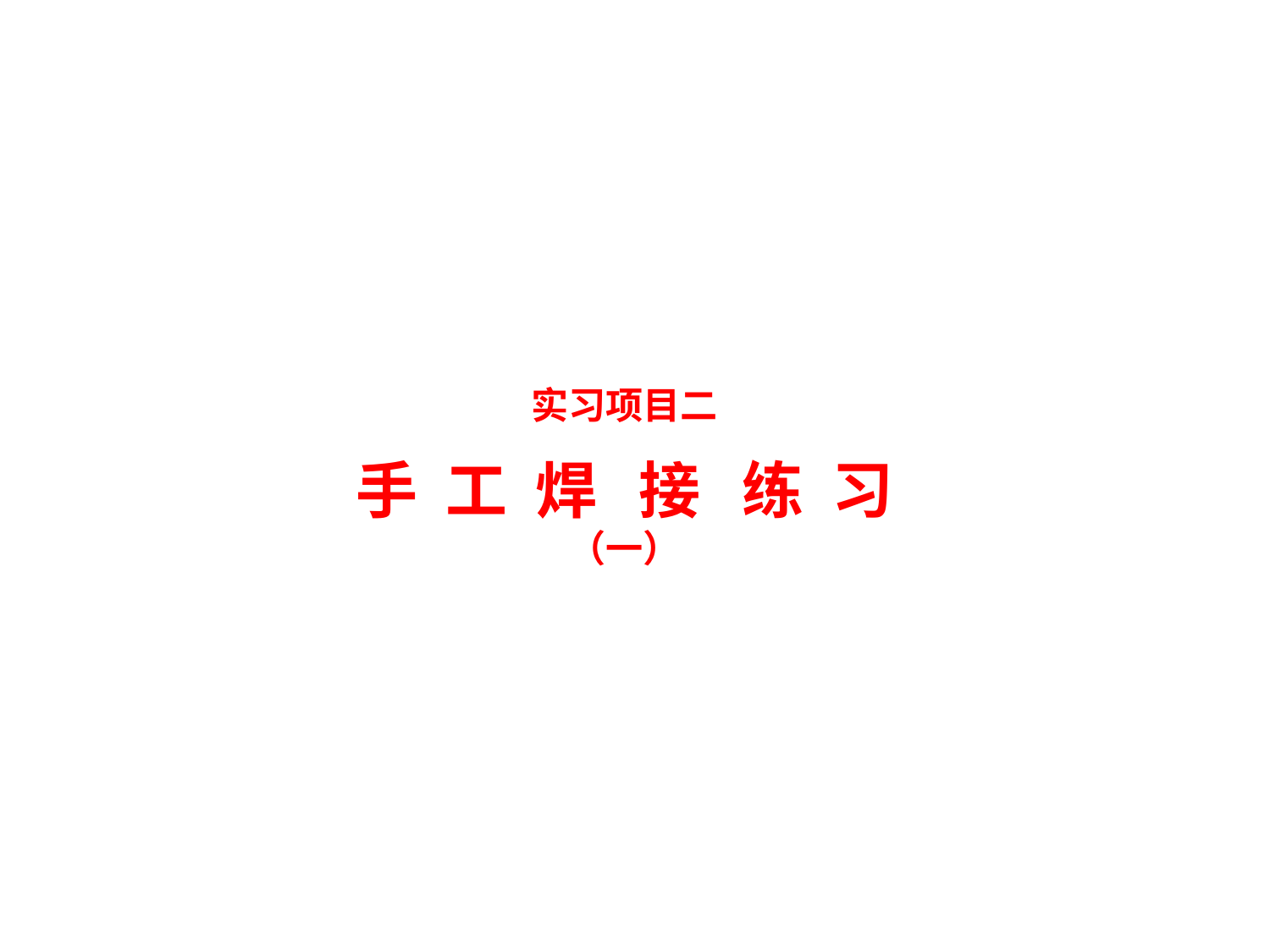

# 实习项目二 手  工  焊   接   练  习 （一）